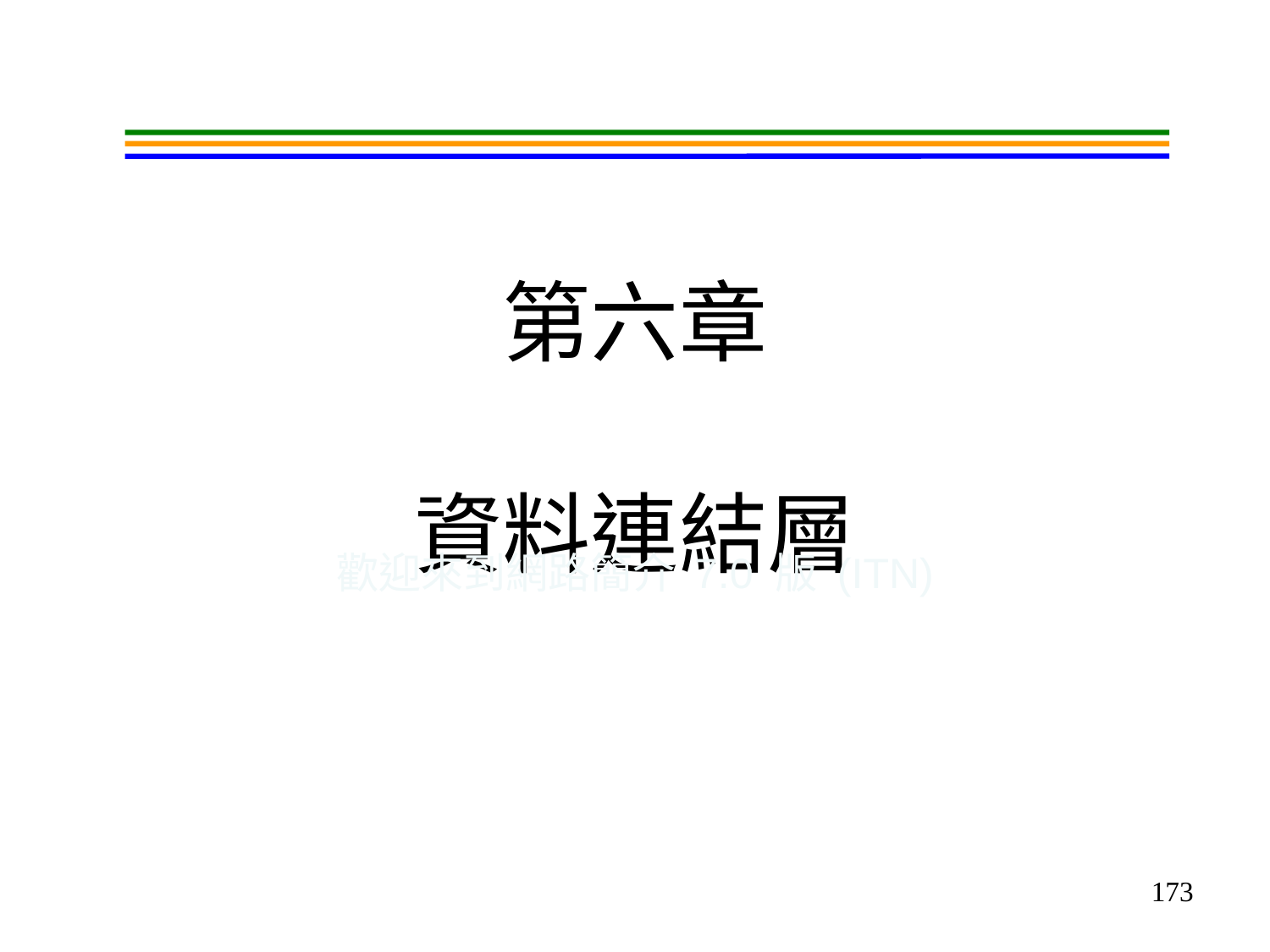

# 第六章 資料連結層
歡迎來到網路簡介 7.0 版 (ITN)

173